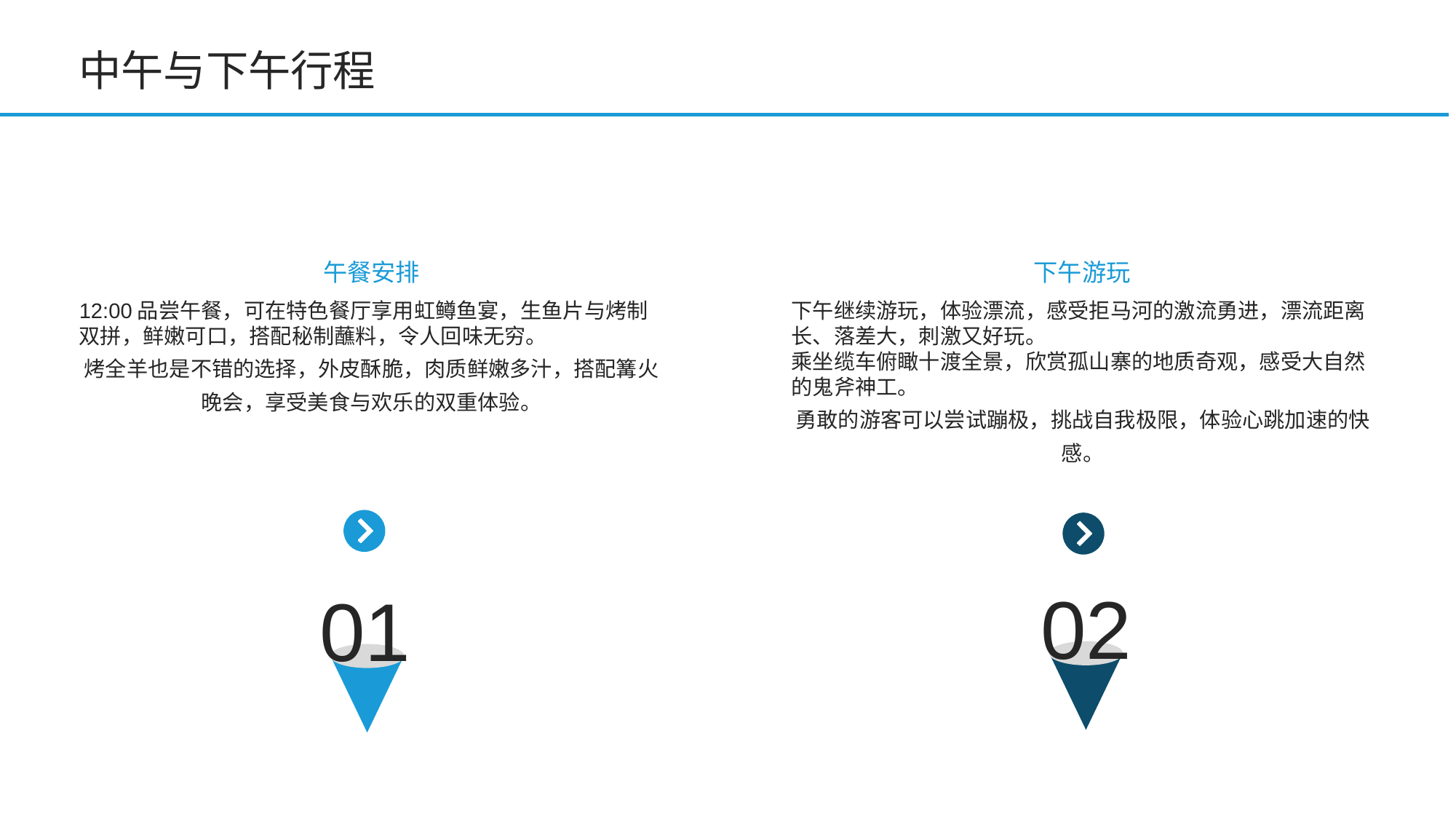

中午与下午行程
午餐安排
下午游玩
12:00品尝午餐，可在特色餐厅享用虹鳟鱼宴，生鱼片与烤制双拼，鲜嫩可口，搭配秘制蘸料，令人回味无穷。
烤全羊也是不错的选择，外皮酥脆，肉质鲜嫩多汁，搭配篝火晚会，享受美食与欢乐的双重体验。
下午继续游玩，体验漂流，感受拒马河的激流勇进，漂流距离长、落差大，刺激又好玩。
乘坐缆车俯瞰十渡全景，欣赏孤山寨的地质奇观，感受大自然的鬼斧神工。
勇敢的游客可以尝试蹦极，挑战自我极限，体验心跳加速的快感。

02
01